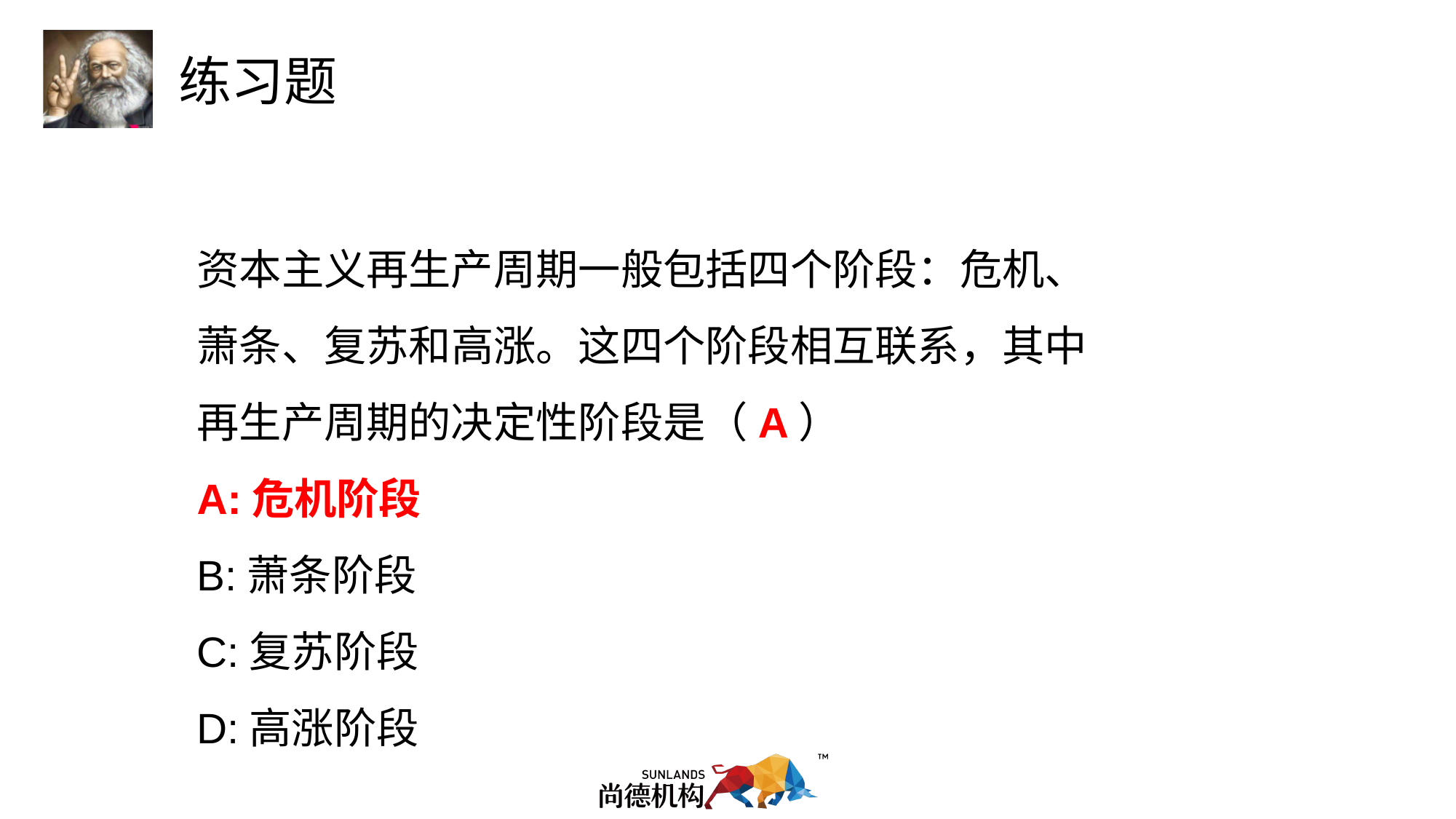

资本主义再生产周期一般包括四个阶段：危机、萧条、复苏和高涨。这四个阶段相互联系，其中再生产周期的决定性阶段是（A）
A:危机阶段
B:萧条阶段
C:复苏阶段
D:高涨阶段